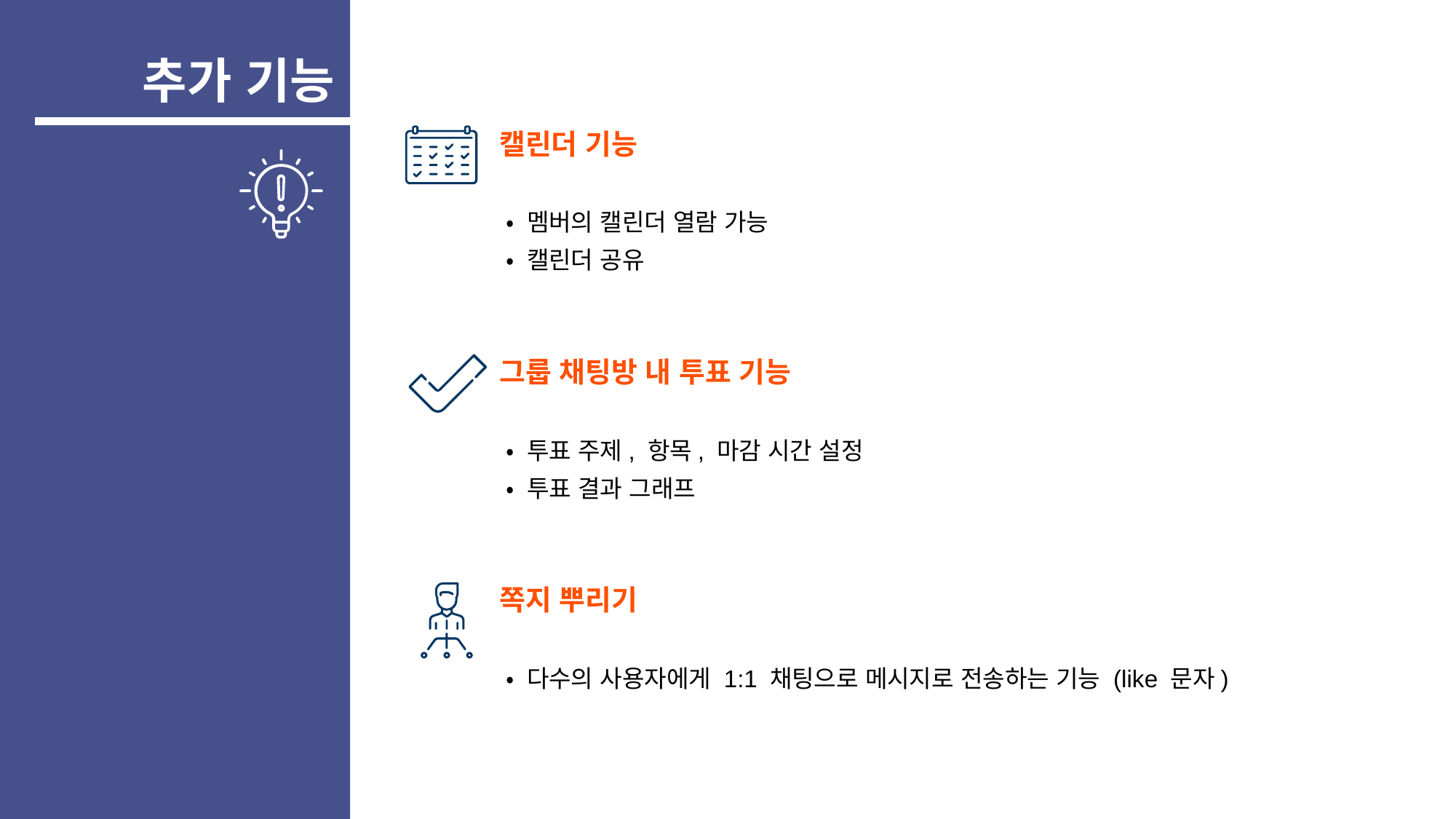

추가 기능
캘린더 기능

 • 멤버의 캘린더 열람 가능
 • 캘린더 공유

그룹 채팅방 내 투표 기능

 • 투표 주제, 항목, 마감 시간 설정
 • 투표 결과 그래프

쪽지 뿌리기

 • 다수의 사용자에게 1:1 채팅으로 메시지로 전송하는 기능 (like 문자)